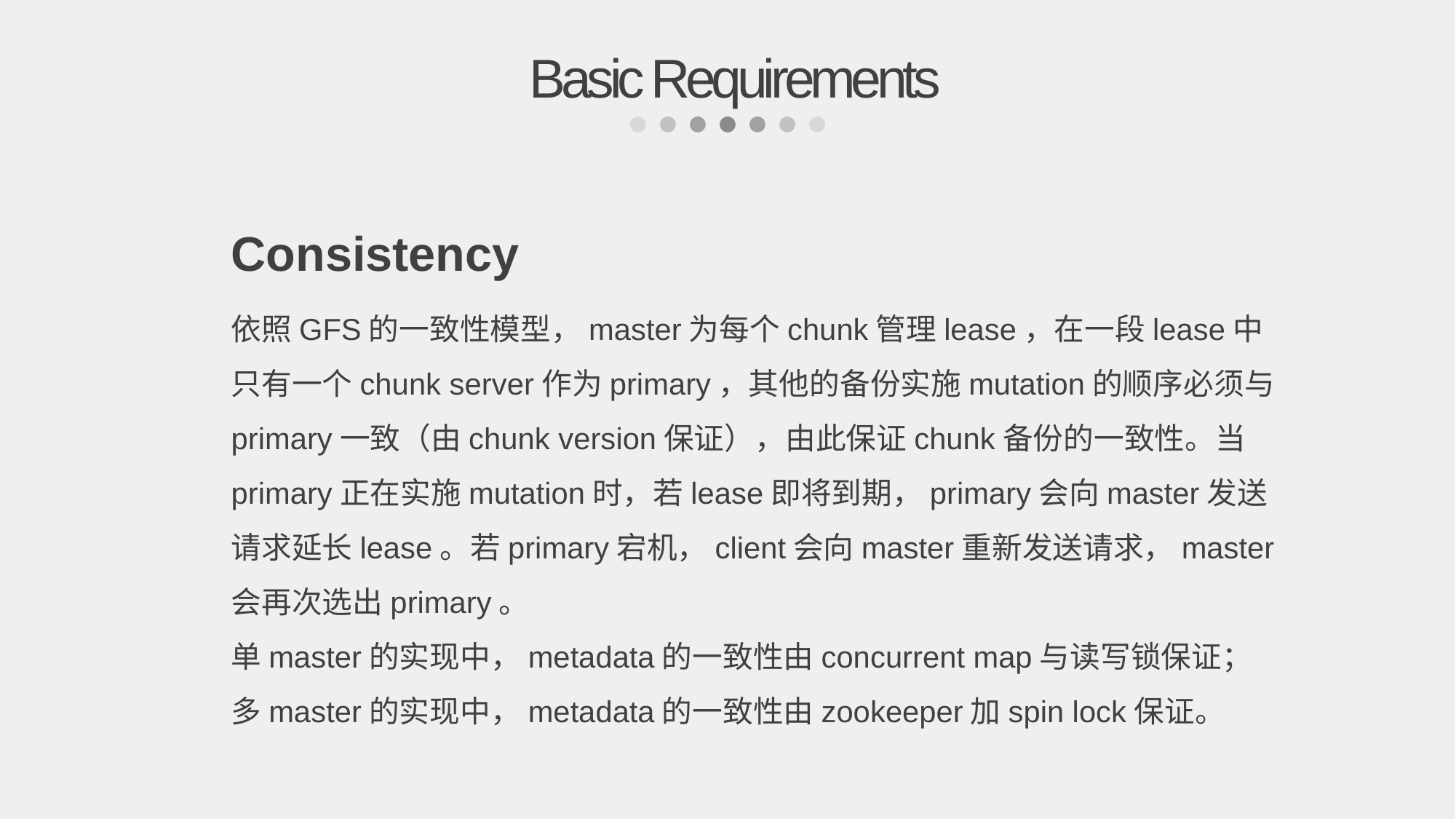

Basic Requirements
Consistency
依照GFS的一致性模型，master为每个chunk管理lease，在一段lease中只有一个chunk server作为primary，其他的备份实施mutation的顺序必须与primary一致（由chunk version保证），由此保证chunk备份的一致性。当primary正在实施mutation时，若lease即将到期，primary会向master发送请求延长lease。若primary宕机，client会向master重新发送请求，master会再次选出primary。
单master的实现中，metadata的一致性由concurrent map与读写锁保证；多master的实现中，metadata的一致性由zookeeper加spin lock保证。